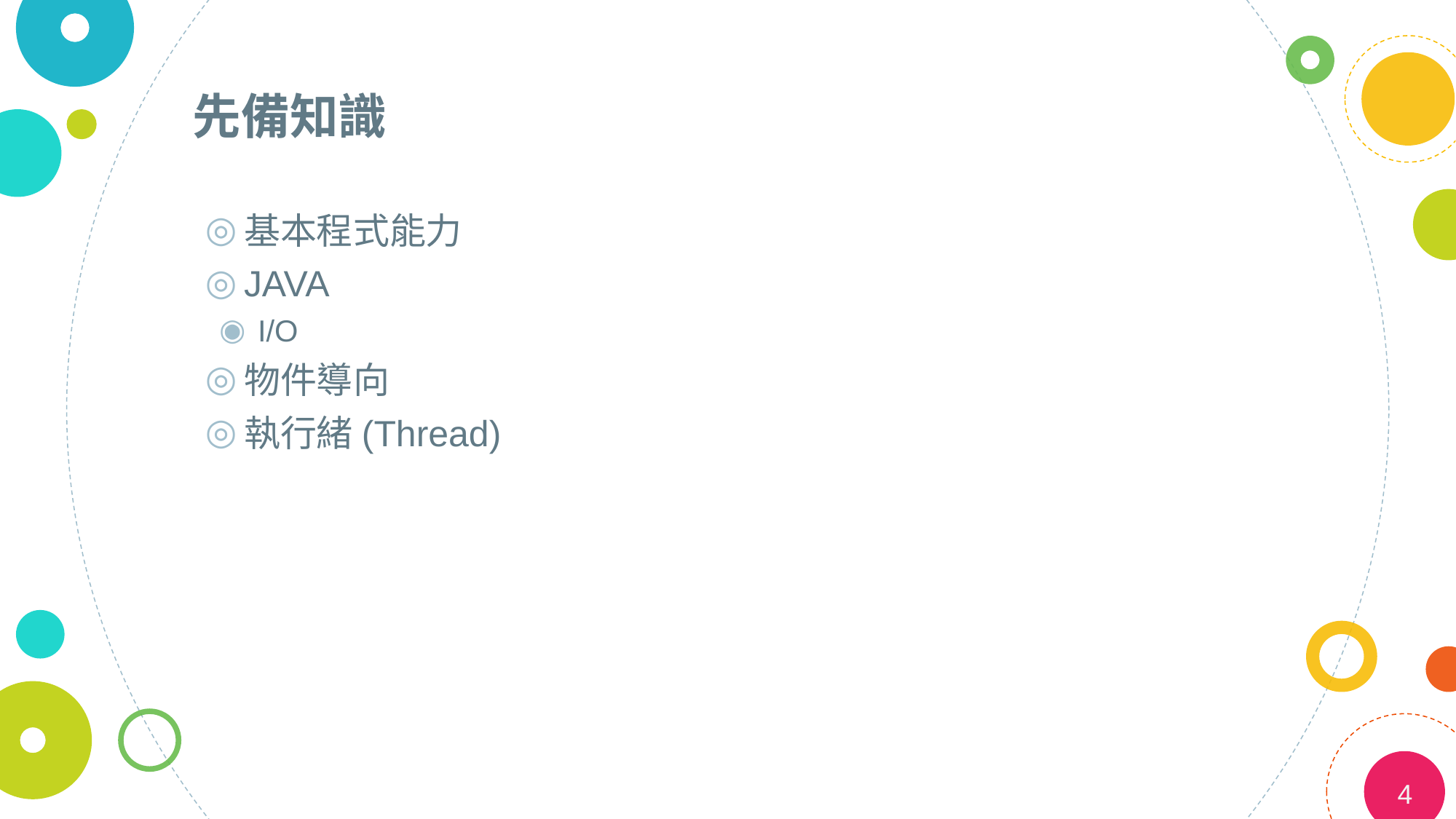

# 先備知識
基本程式能力
JAVA
I/O
物件導向
執行緒(Thread)
4